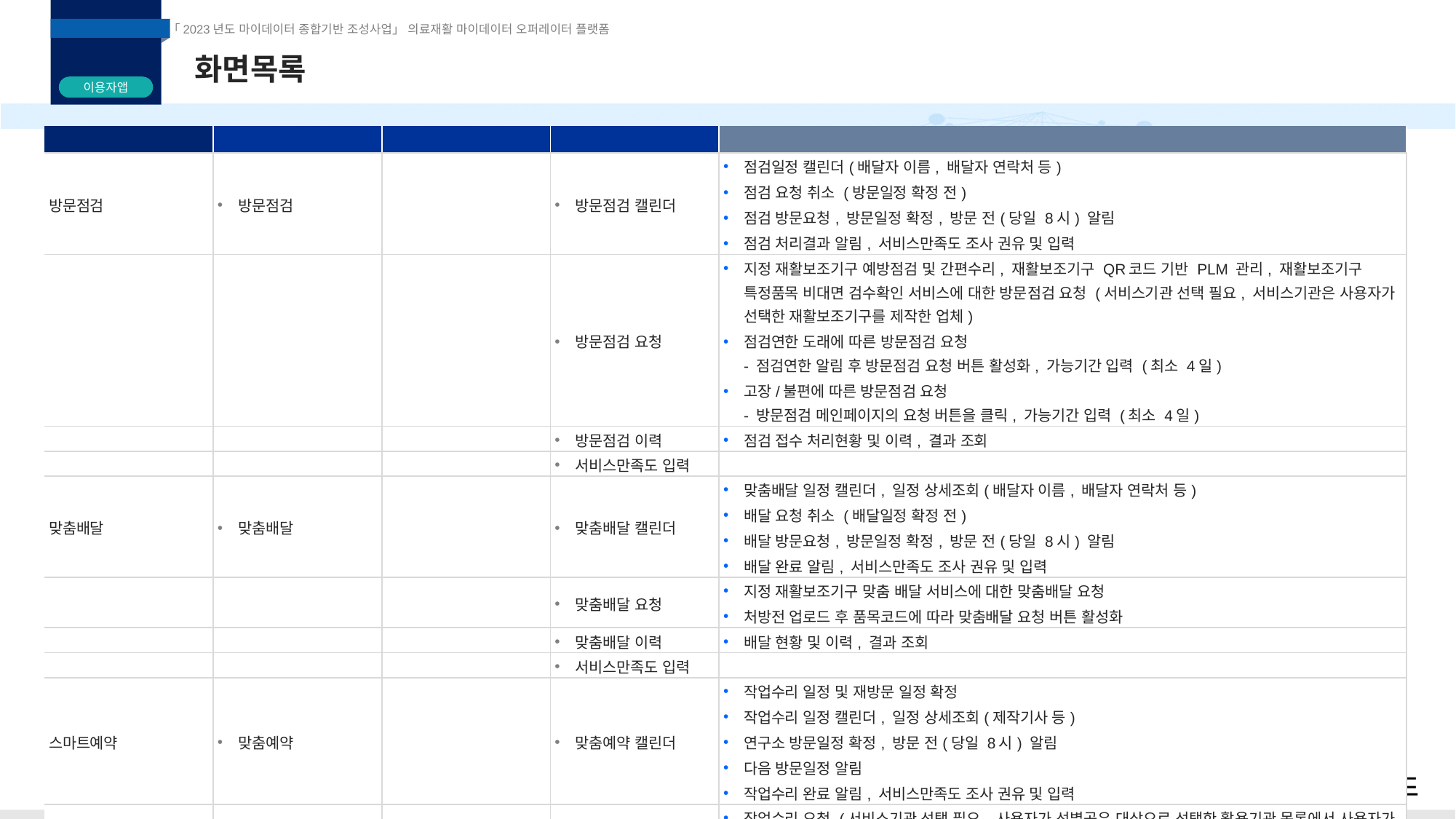

# 화면목록
| 대메뉴 | 중메뉴 | 소메뉴 | 화면명(기능) | 설명 |
| --- | --- | --- | --- | --- |
| 방문점검 | 방문점검 |  | 방문점검 캘린더 | 점검일정 캘린더(배달자 이름, 배달자 연락처 등) 점검 요청 취소 (방문일정 확정 전) 점검 방문요청, 방문일정 확정, 방문 전(당일 8시) 알림 점검 처리결과 알림, 서비스만족도 조사 권유 및 입력 |
|  |  |  | 방문점검 요청 | 지정 재활보조기구 예방점검 및 간편수리, 재활보조기구 QR코드 기반 PLM 관리, 재활보조기구 특정품목 비대면 검수확인 서비스에 대한 방문점검 요청 (서비스기관 선택 필요, 서비스기관은 사용자가 선택한 재활보조기구를 제작한 업체) 점검연한 도래에 따른 방문점검 요청 - 점검연한 알림 후 방문점검 요청 버튼 활성화, 가능기간 입력 (최소 4일) 고장/불편에 따른 방문점검 요청 - 방문점검 메인페이지의 요청 버튼을 클릭, 가능기간 입력 (최소 4일) |
|  |  |  | 방문점검 이력 | 점검 접수 처리현황 및 이력, 결과 조회 |
|  |  |  | 서비스만족도 입력 |  |
| 맞춤배달 | 맞춤배달 |  | 맞춤배달 캘린더 | 맞춤배달 일정 캘린더, 일정 상세조회(배달자 이름, 배달자 연락처 등) 배달 요청 취소 (배달일정 확정 전) 배달 방문요청, 방문일정 확정, 방문 전(당일 8시) 알림 배달 완료 알림, 서비스만족도 조사 권유 및 입력 |
|  |  |  | 맞춤배달 요청 | 지정 재활보조기구 맞춤 배달 서비스에 대한 맞춤배달 요청 처방전 업로드 후 품목코드에 따라 맞춤배달 요청 버튼 활성화 |
|  |  |  | 맞춤배달 이력 | 배달 현황 및 이력, 결과 조회 |
|  |  |  | 서비스만족도 입력 |  |
| 스마트예약 | 맞춤예약 |  | 맞춤예약 캘린더 | 작업수리 일정 및 재방문 일정 확정 작업수리 일정 캘린더, 일정 상세조회(제작기사 등) 연구소 방문일정 확정, 방문 전(당일 8시) 알림 다음 방문일정 알림 작업수리 완료 알림, 서비스만족도 조사 권유 및 입력 |
|  |  |  | 맞춤예약 요청 | 작업수리 요청 (서비스기관 선택 필요, 사용자가 선별공유 대상으로 선택한 활용기관 목록에서 사용자가 선택) |
|  |  |  | 맞춤예약 확정 |  |
|  |  |  | 맞춤예약 이력 | 작업 처리현황 및 이력, 결과 조회 |
| 당뇨관리 | 당뇨관리 |  | 식단/운동법 컨텐츠 조회 |  |
|  |  |  | 혈당측정 입력 |  |